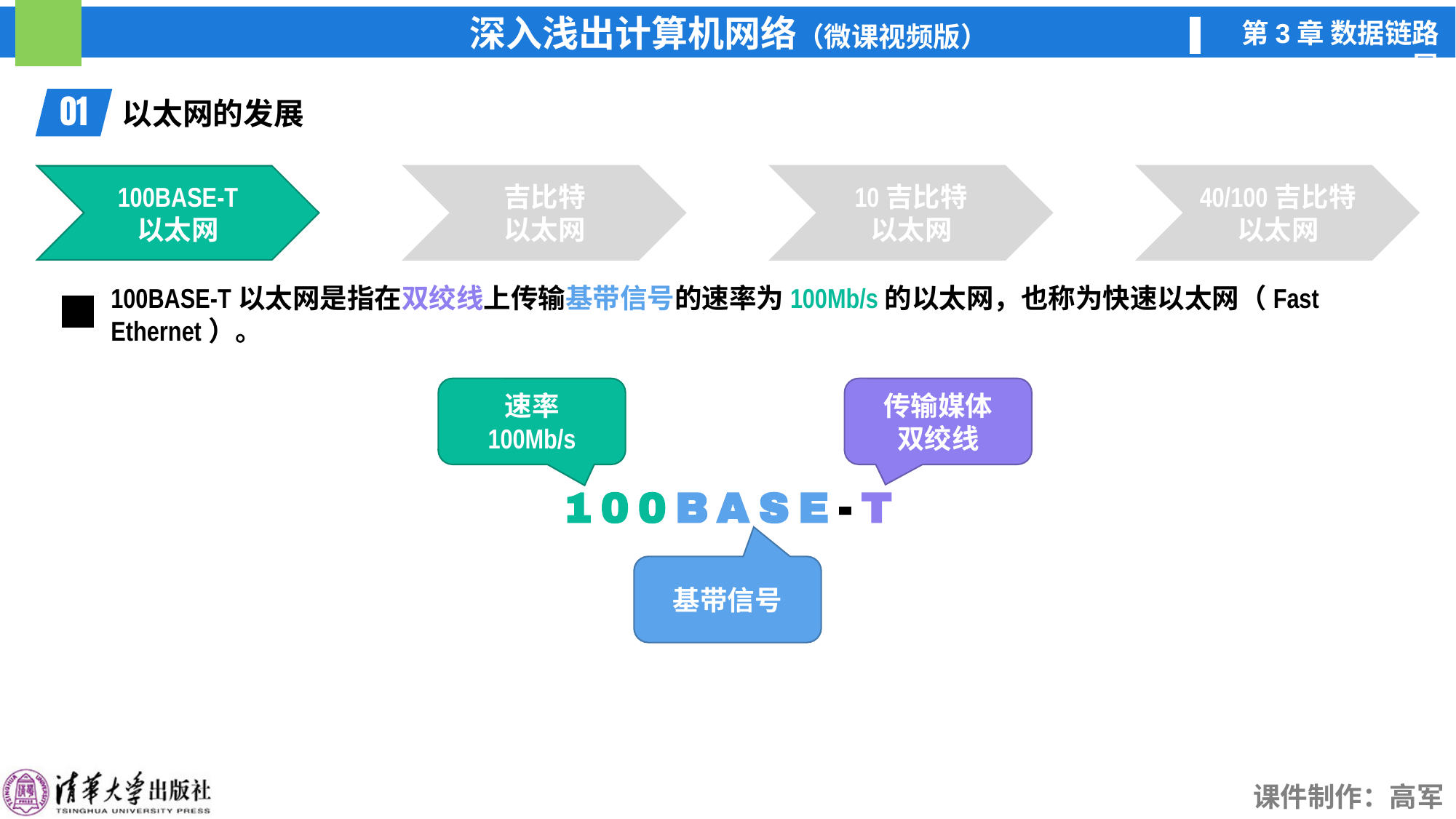

01
以太网的发展
100BASE-T
以太网
100BASE-T
以太网
吉比特
以太网
10吉比特
以太网
40/100吉比特
以太网
100BASE-T以太网是指在双绞线上传输基带信号的速率为100Mb/s的以太网，也称为快速以太网（Fast Ethernet）。

传输媒体
双绞线
速率
100Mb/s
100BASE-T
基带信号